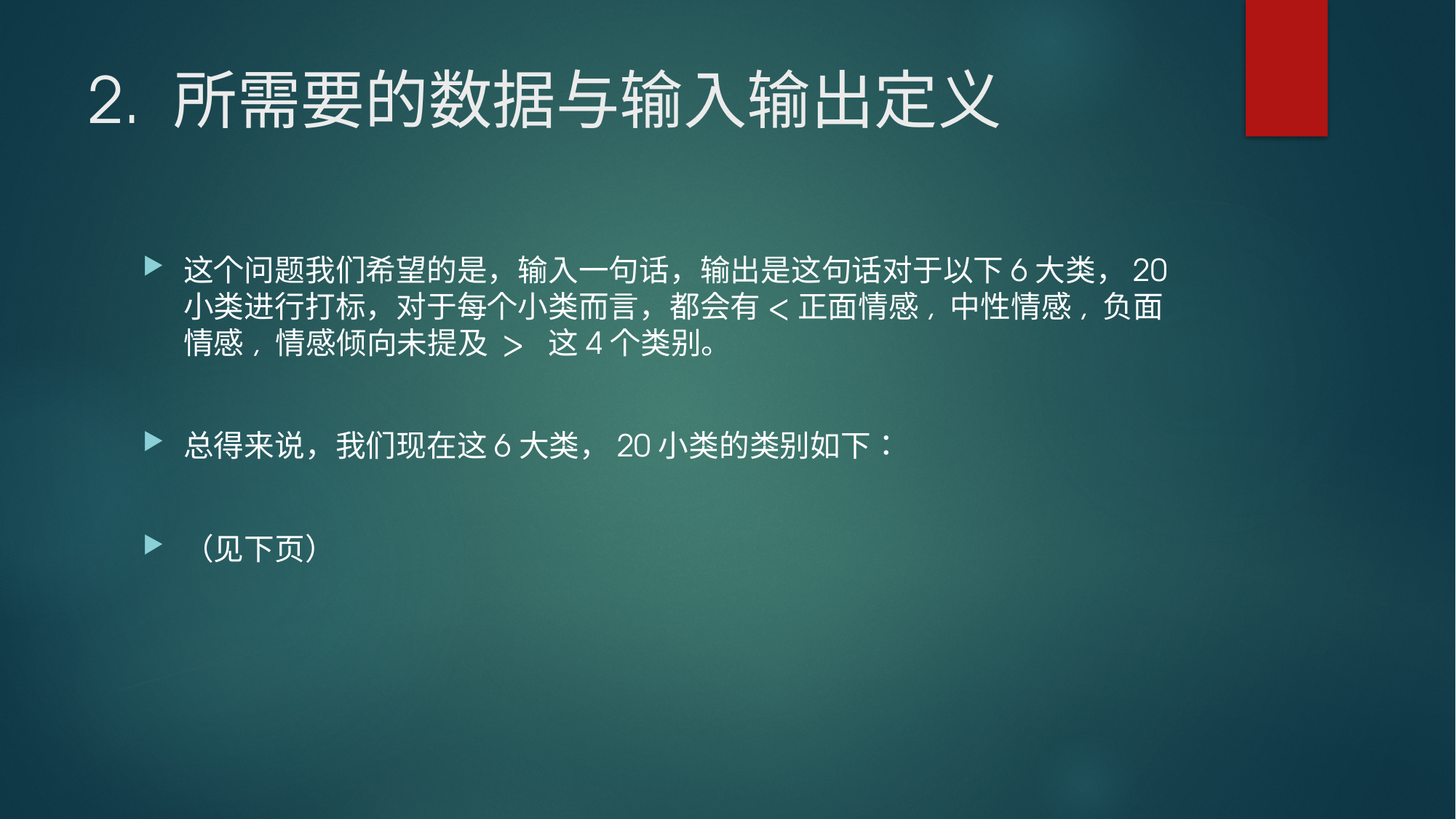

# 2. 所需要的数据与输入输出定义
这个问题我们希望的是，输入一句话，输出是这句话对于以下6大类，20小类进行打标，对于每个小类而言，都会有<正面情感, 中性情感, 负面情感, 情感倾向未提及 >  这4个类别。

总得来说，我们现在这6大类，20小类的类别如下：

（见下页）